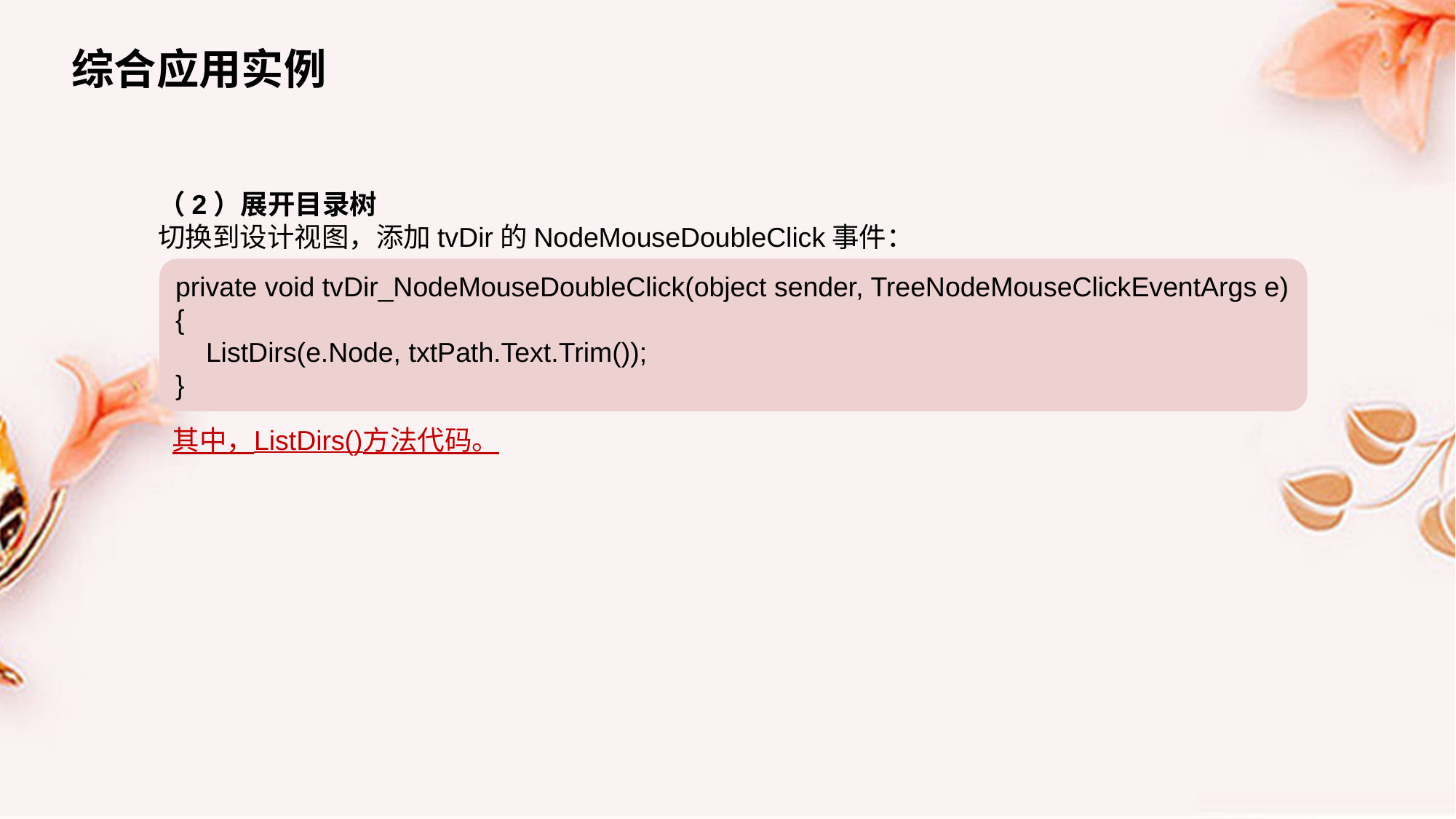

综合应用实例
（2）展开目录树
切换到设计视图，添加tvDir的NodeMouseDoubleClick事件：
private void tvDir_NodeMouseDoubleClick(object sender, TreeNodeMouseClickEventArgs e)
{
    ListDirs(e.Node, txtPath.Text.Trim());
}
其中，ListDirs()方法代码。